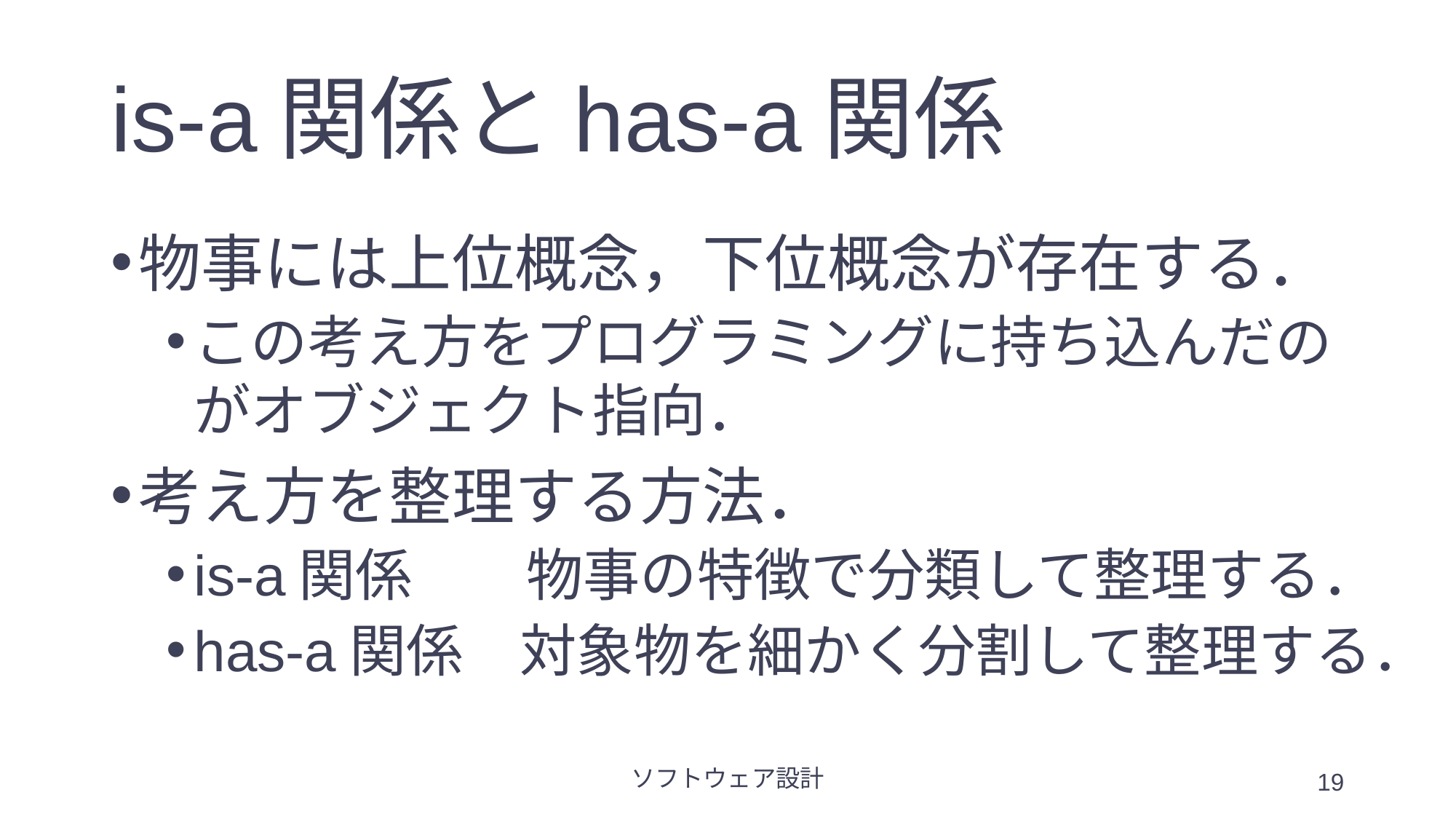

# is-a関係とhas-a関係
物事には上位概念，下位概念が存在する．
この考え方をプログラミングに持ち込んだのがオブジェクト指向．
考え方を整理する方法．
is-a関係　　物事の特徴で分類して整理する．
has-a関係　対象物を細かく分割して整理する．
ソフトウェア設計
19